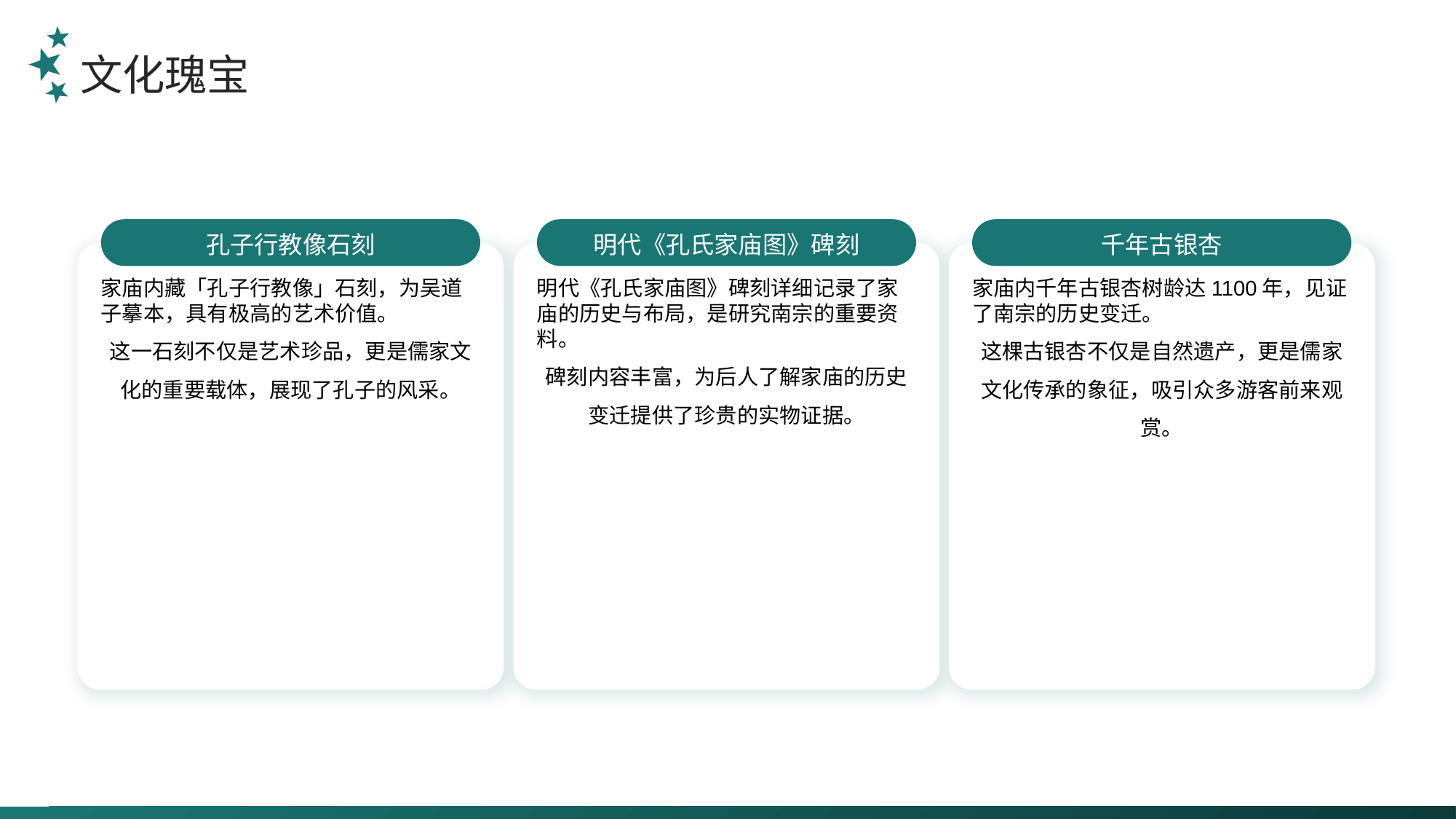

文化瑰宝

孔子行教像石刻
明代《孔氏家庙图》碑刻
千年古银杏

家庙内藏「孔子行教像」石刻，为吴道子摹本，具有极高的艺术价值。
这一石刻不仅是艺术珍品，更是儒家文化的重要载体，展现了孔子的风采。
明代《孔氏家庙图》碑刻详细记录了家庙的历史与布局，是研究南宗的重要资料。
碑刻内容丰富，为后人了解家庙的历史变迁提供了珍贵的实物证据。
家庙内千年古银杏树龄达1100年，见证了南宗的历史变迁。
这棵古银杏不仅是自然遗产，更是儒家文化传承的象征，吸引众多游客前来观赏。